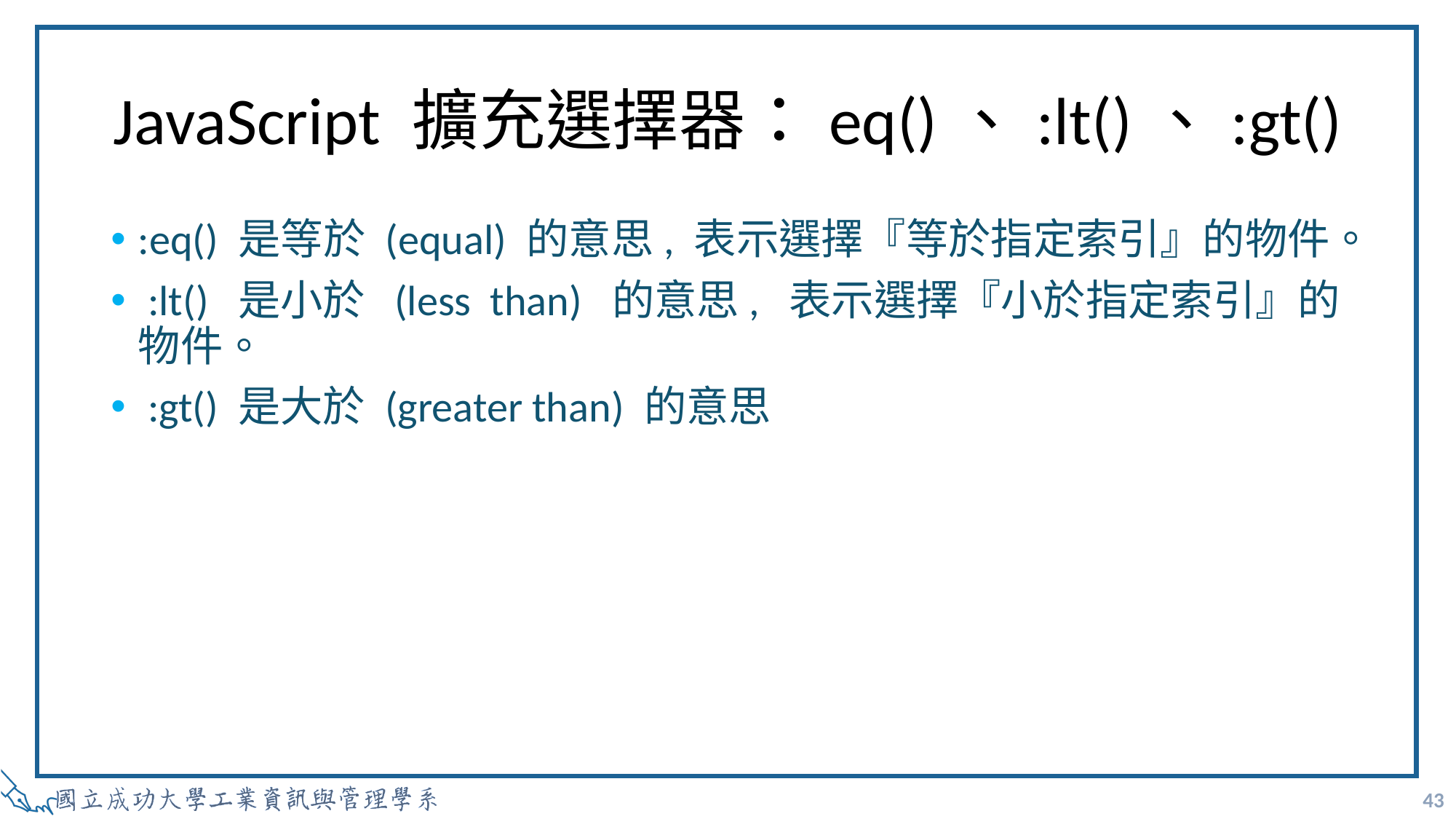

# JavaScript 擴充選擇器：eq()、:lt()、:gt()
:eq() 是等於 (equal) 的意思, 表示選擇『等於指定索引』的物件。
 :lt()  是小於  (less  than)  的意思,  表示選擇『小於指定索引』的物件。
 :gt() 是大於 (greater than) 的意思

43